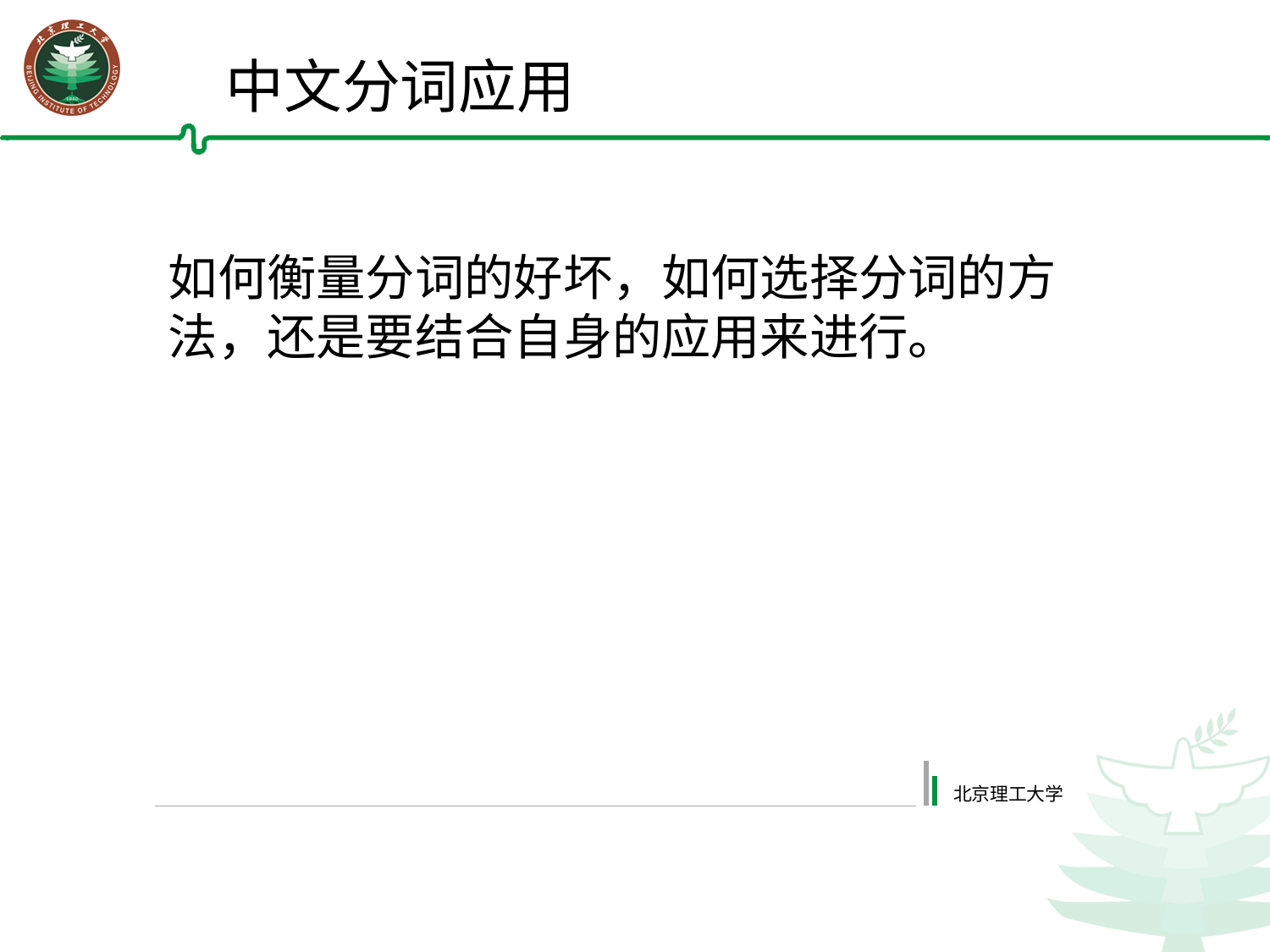

中文分词应用
如何衡量分词的好坏，如何选择分词的方法，还是要结合自身的应用来进行。

北京理工大学